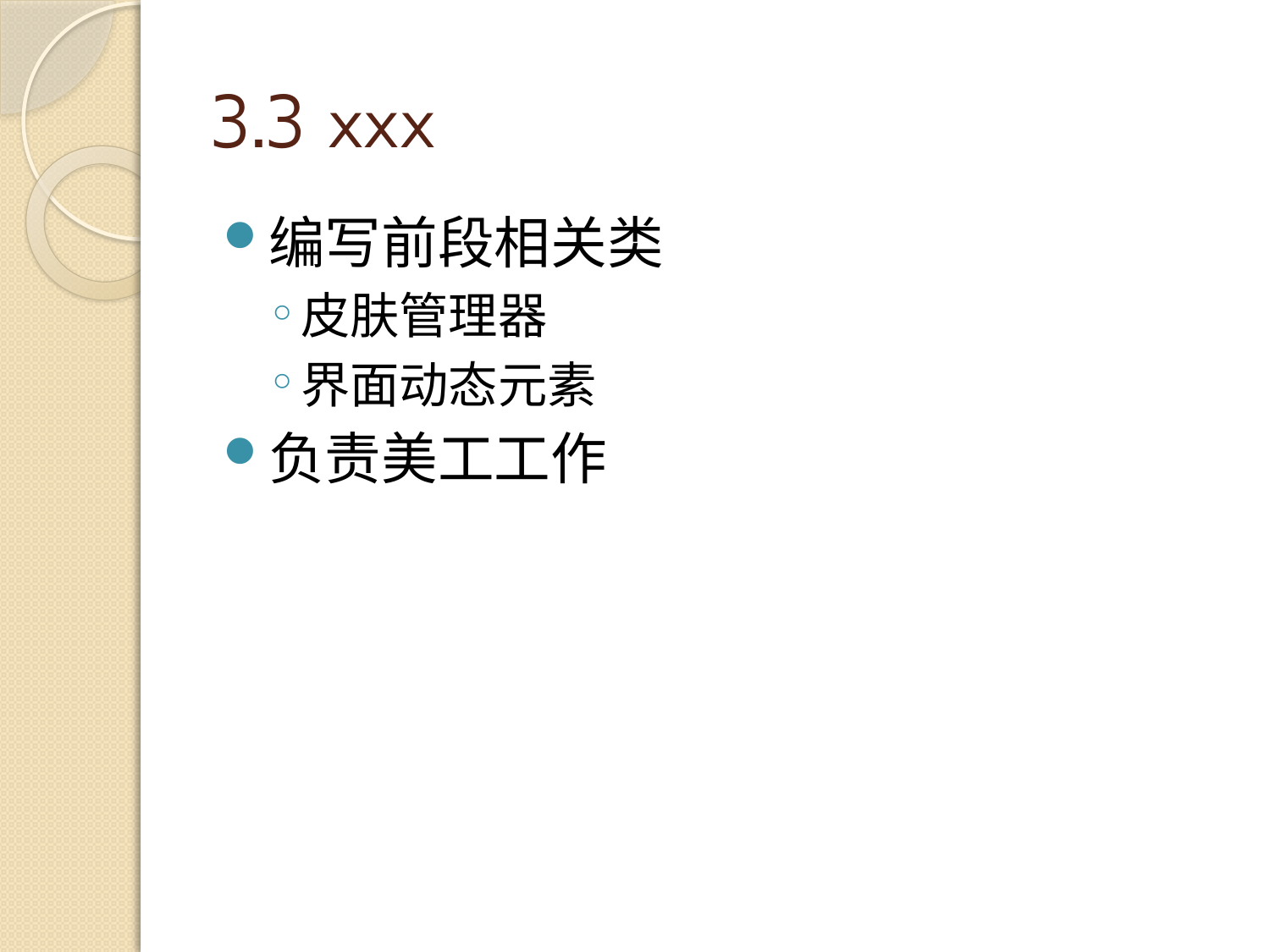

# 3.3 xxx
编写前段相关类
皮肤管理器
界面动态元素
负责美工工作